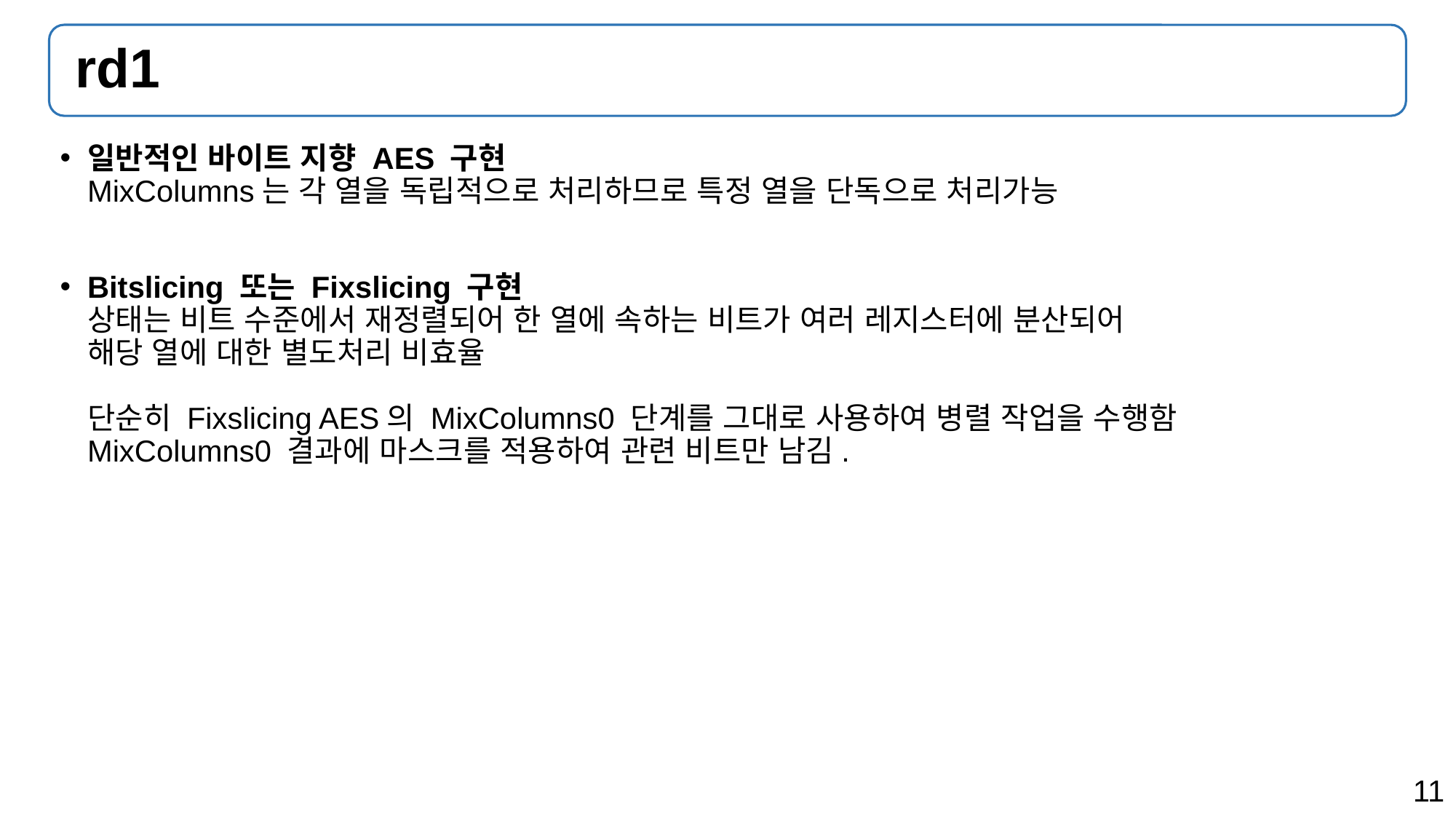

# rd1
일반적인 바이트 지향 AES 구현
MixColumns는 각 열을 독립적으로 처리하므로 특정 열을 단독으로 처리가능

Bitslicing 또는 Fixslicing 구현
상태는 비트 수준에서 재정렬되어 한 열에 속하는 비트가 여러 레지스터에 분산되어
해당 열에 대한 별도처리 비효율
단순히 Fixslicing AES의 MixColumns0 단계를 그대로 사용하여 병렬 작업을 수행함
MixColumns0 결과에 마스크를 적용하여 관련 비트만 남김.